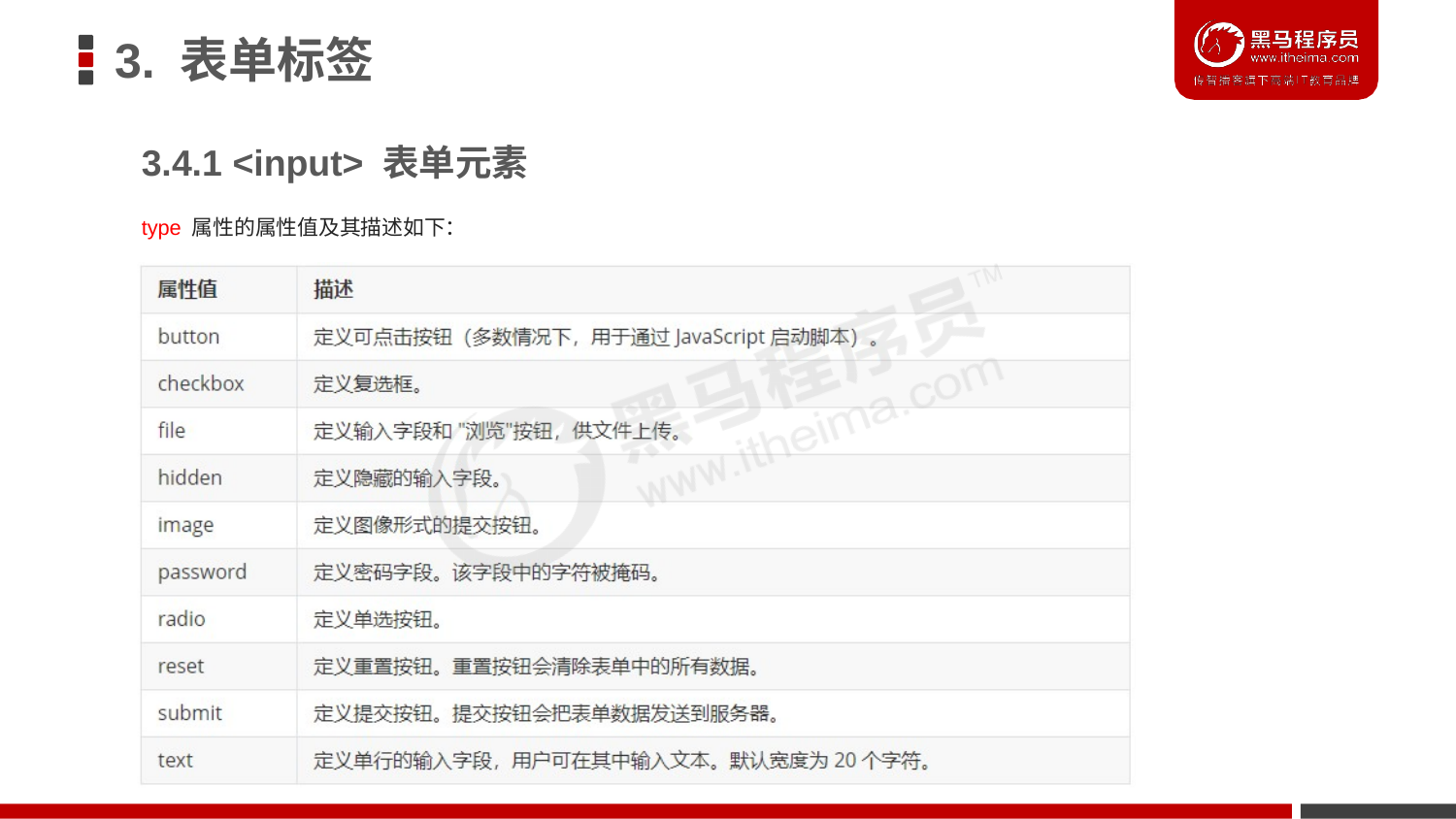

# 3. 表单标签
3.4.1 <input> 表单元素
type 属性的属性值及其描述如下：